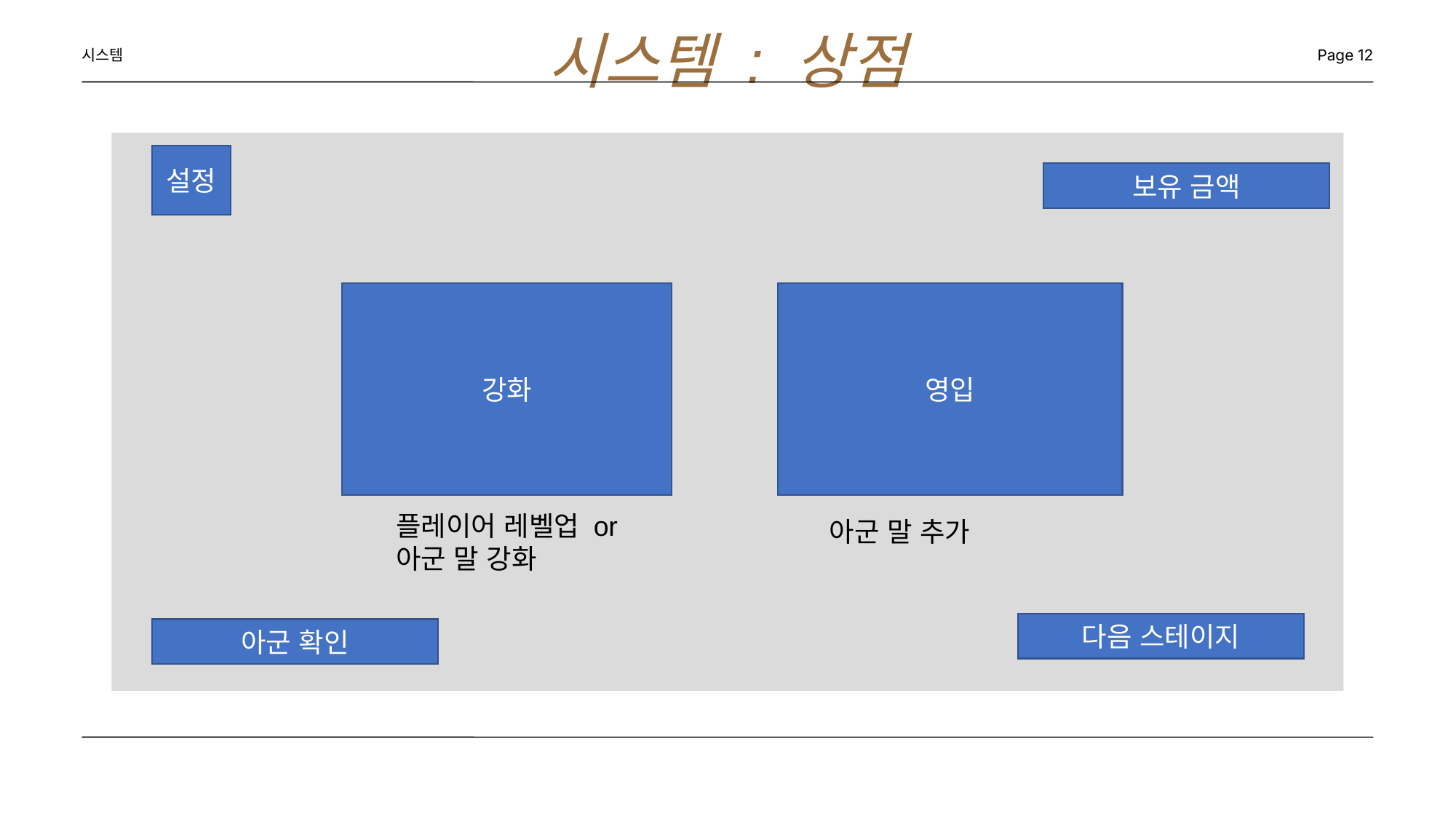

시스템 : 상점
시스템
Page 12

설정
보유 금액
강화
영입
플레이어 레벨업 or
아군 말 강화
아군 말 추가
다음 스테이지
아군 확인